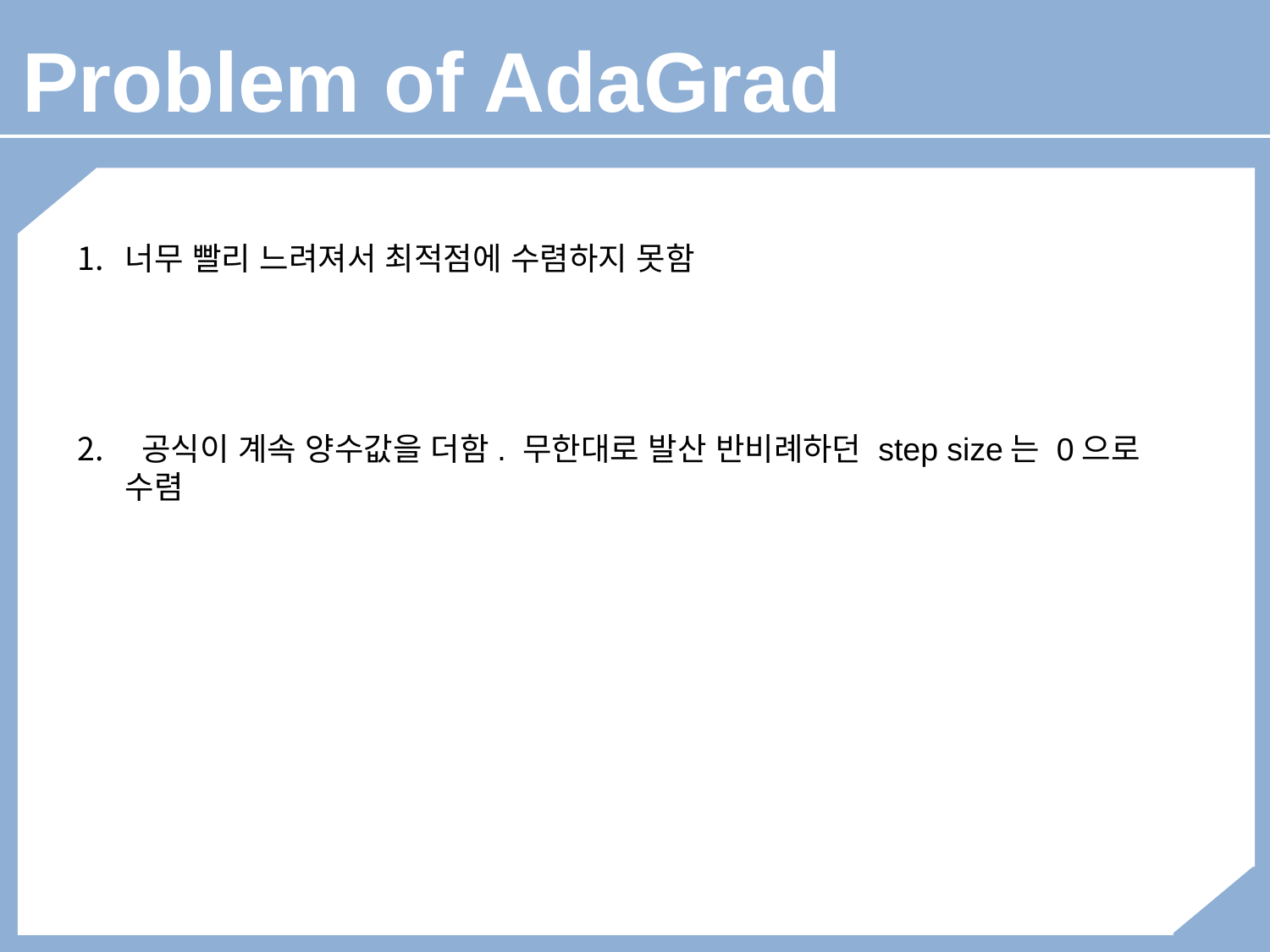

Problem of AdaGrad

너무 빨리 느려져서 최적점에 수렴하지 못함

 공식이 계속 양수값을 더함. 무한대로 발산 반비례하던 step size는 0으로 수렴